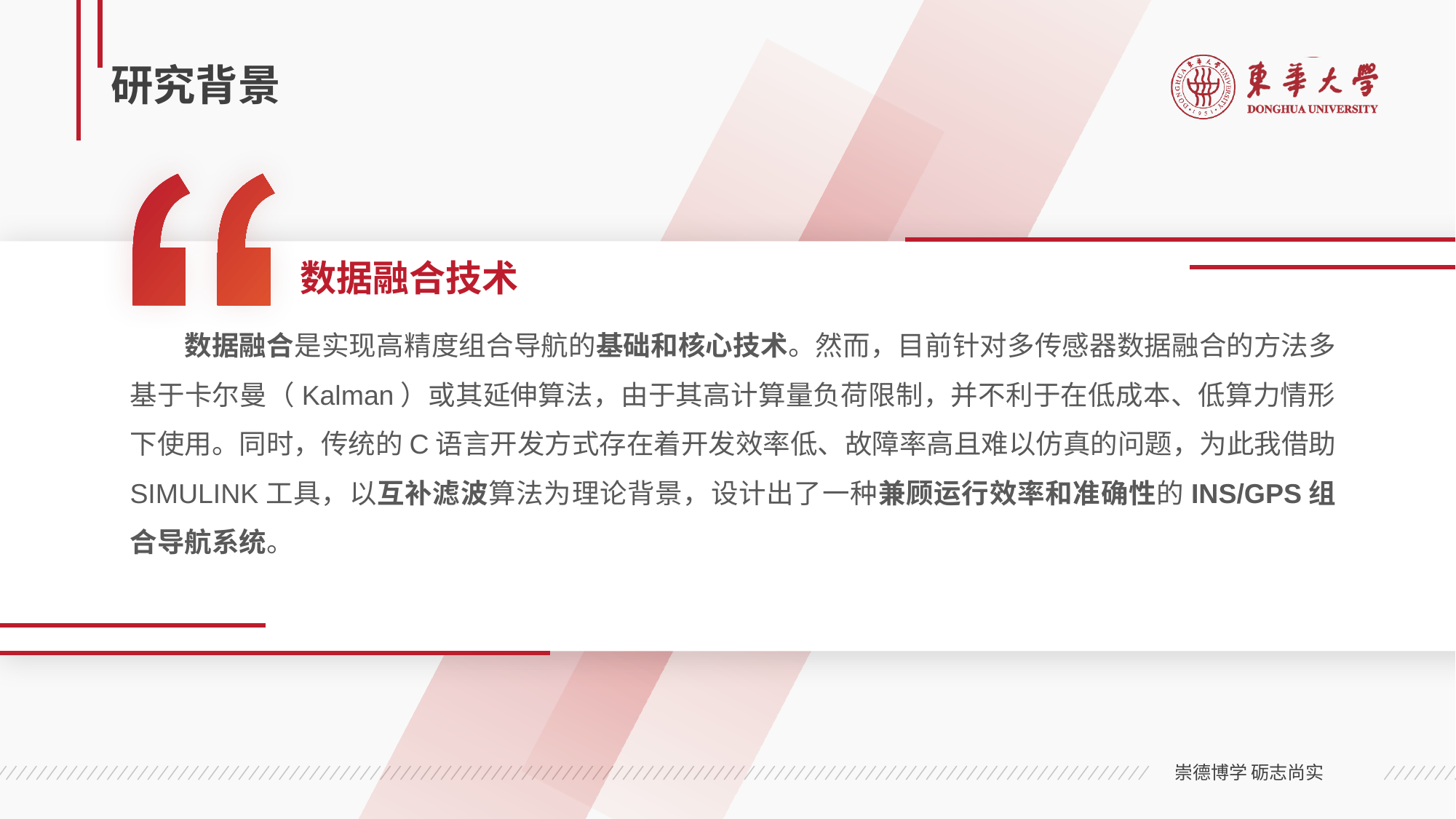

# 研究背景

数据融合技术

数据融合是实现高精度组合导航的基础和核心技术。然而，目前针对多传感器数据融合的方法多基于卡尔曼（Kalman）或其延伸算法，由于其高计算量负荷限制，并不利于在低成本、低算力情形下使用。同时，传统的C语言开发方式存在着开发效率低、故障率高且难以仿真的问题，为此我借助SIMULINK工具，以互补滤波算法为理论背景，设计出了一种兼顾运行效率和准确性的INS/GPS组合导航系统。